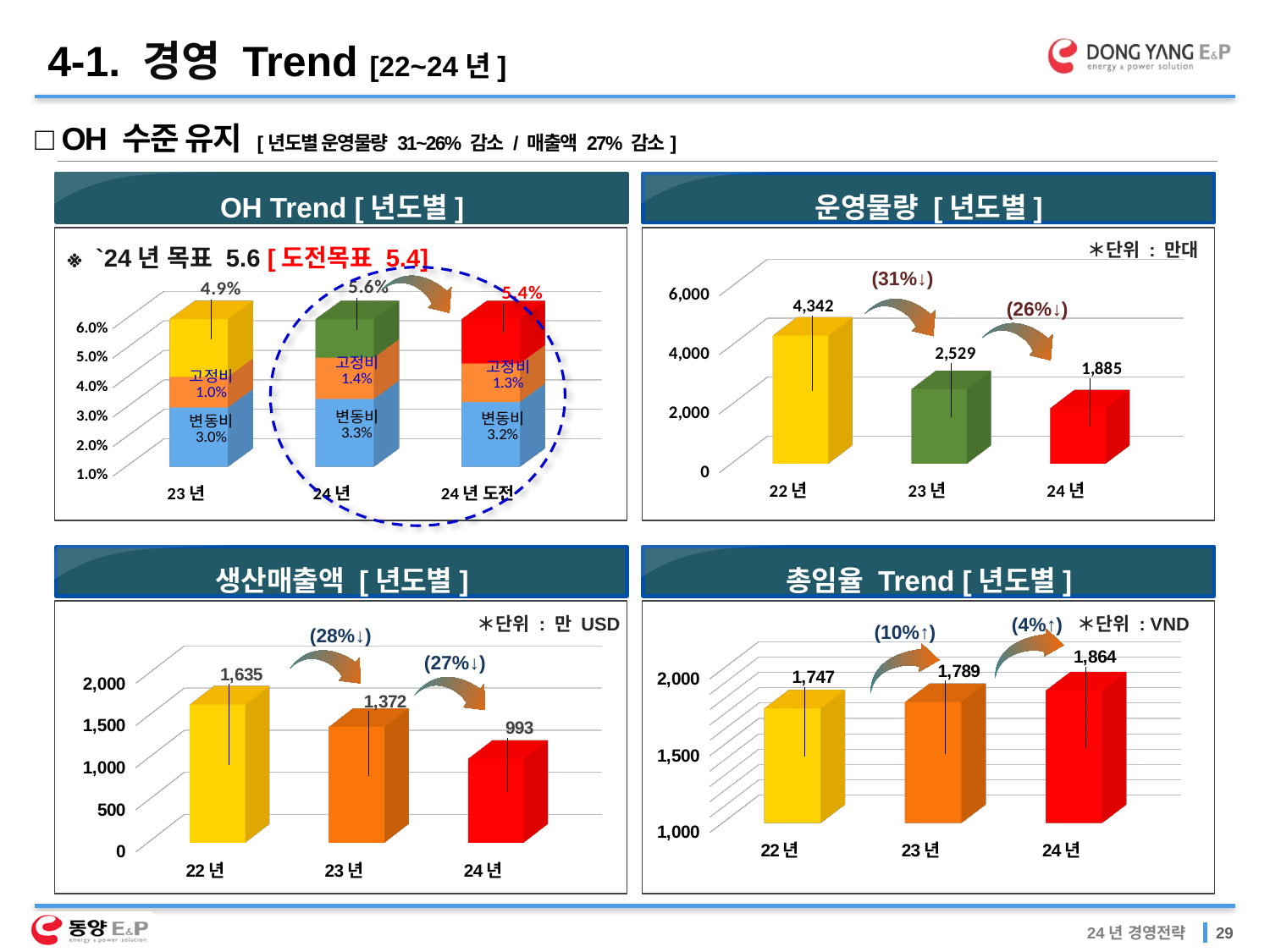

4-1. 경영 Trend [22~24년]
□ OH 수준 유지 [년도별 운영물량 31~26% 감소 / 매출액 27% 감소]
운영물량 [년도별]

OH Trend [년도별]

＊단위 : 만대
※  `24년 목표 5.6 [도전목표 5.4]

[unsupported chart]

(31%↓)

[unsupported chart]

(26%↓)

생산매출액 [년도별]

총임율 Trend [년도별]

(4%↑)
＊단위 : 만 USD
＊단위 : VND
(10%↑)
(28%↓)

[unsupported chart]

[unsupported chart]

(27%↓)